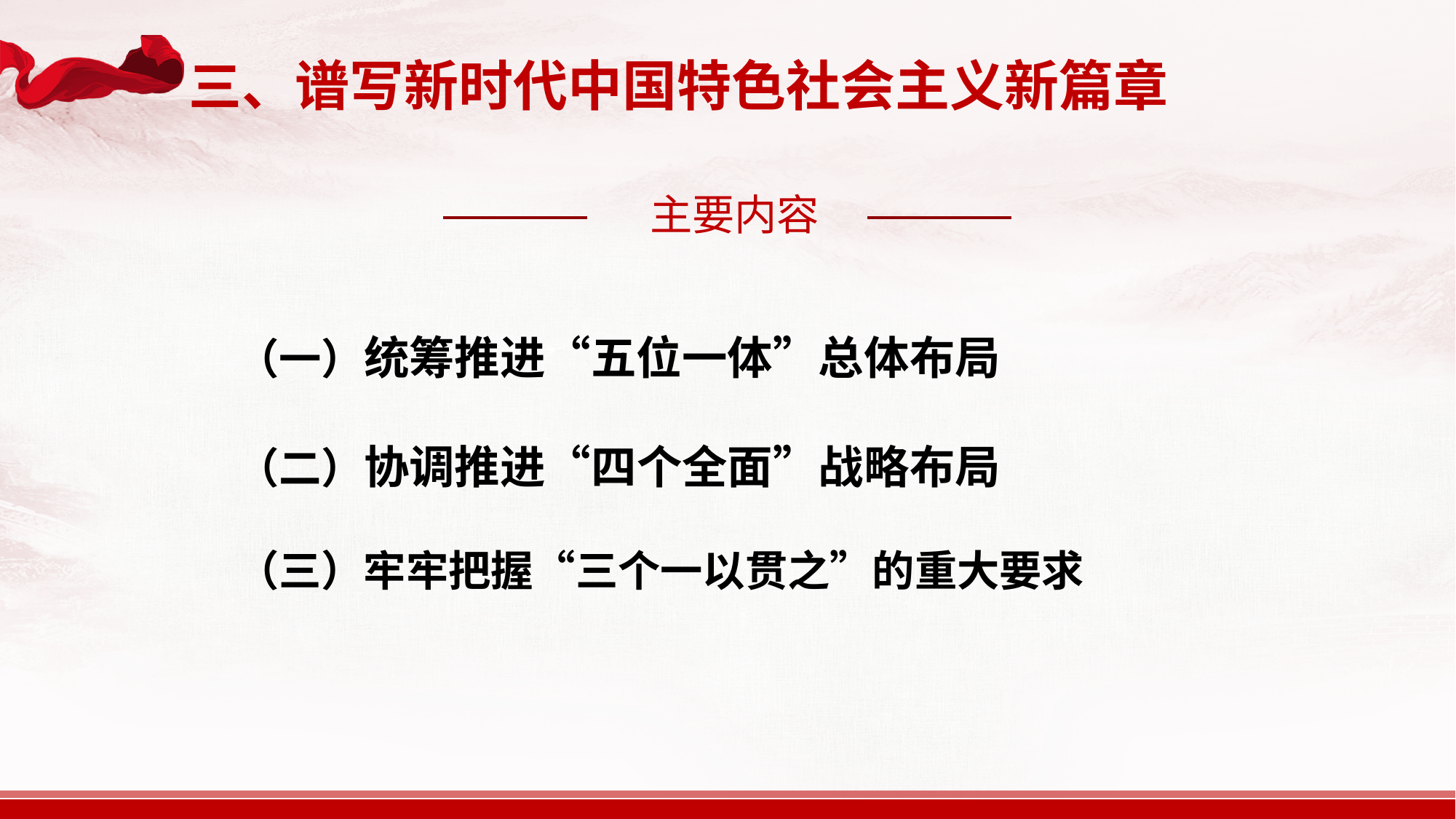

三、谱写新时代中国特色社会主义新篇章

主要内容
（一）统筹推进“五位一体”总体布局
（二）协调推进“四个全面”战略布局
（三）牢牢把握“三个一以贯之”的重大要求